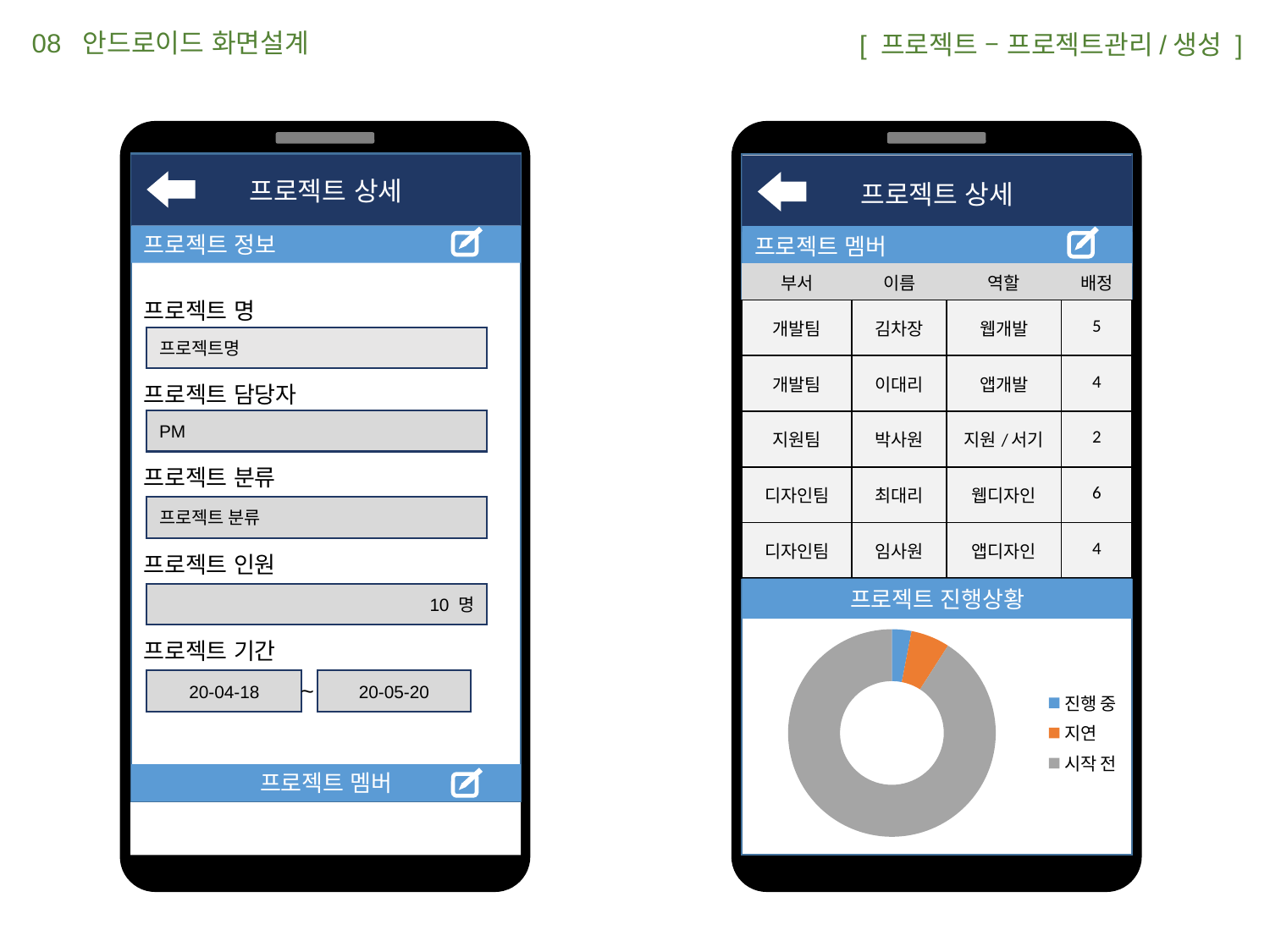

08  안드로이드 화면설계
 [ 프로젝트 – 프로젝트관리/생성 ]

프로젝트 상세
프로젝트 상세

프로젝트 정보
프로젝트 멤버

| 부서 | 이름 | 역할 | 배정 |
| --- | --- | --- | --- |
| 개발팀 | 김차장 | 웹개발 | 5 |
| 개발팀 | 이대리 | 앱개발 | 4 |
| 지원팀 | 박사원 | 지원/서기 | 2 |
| 디자인팀 | 최대리 | 웹디자인 | 6 |
| 디자인팀 | 임사원 | 앱디자인 | 4 |
프로젝트 명
프로젝트명
프로젝트 담당자
PM
프로젝트 분류
프로젝트 분류
프로젝트 인원
프로젝트 진행상황
10 명

### Chart

| Category | 판매 |
|---|---|
| 진행 중 | 1.0 |
| 지연 | 2.0 |
| 시작 전 | 30.0 |
프로젝트 기간
20-04-18
~
20-05-20
프로젝트 멤버